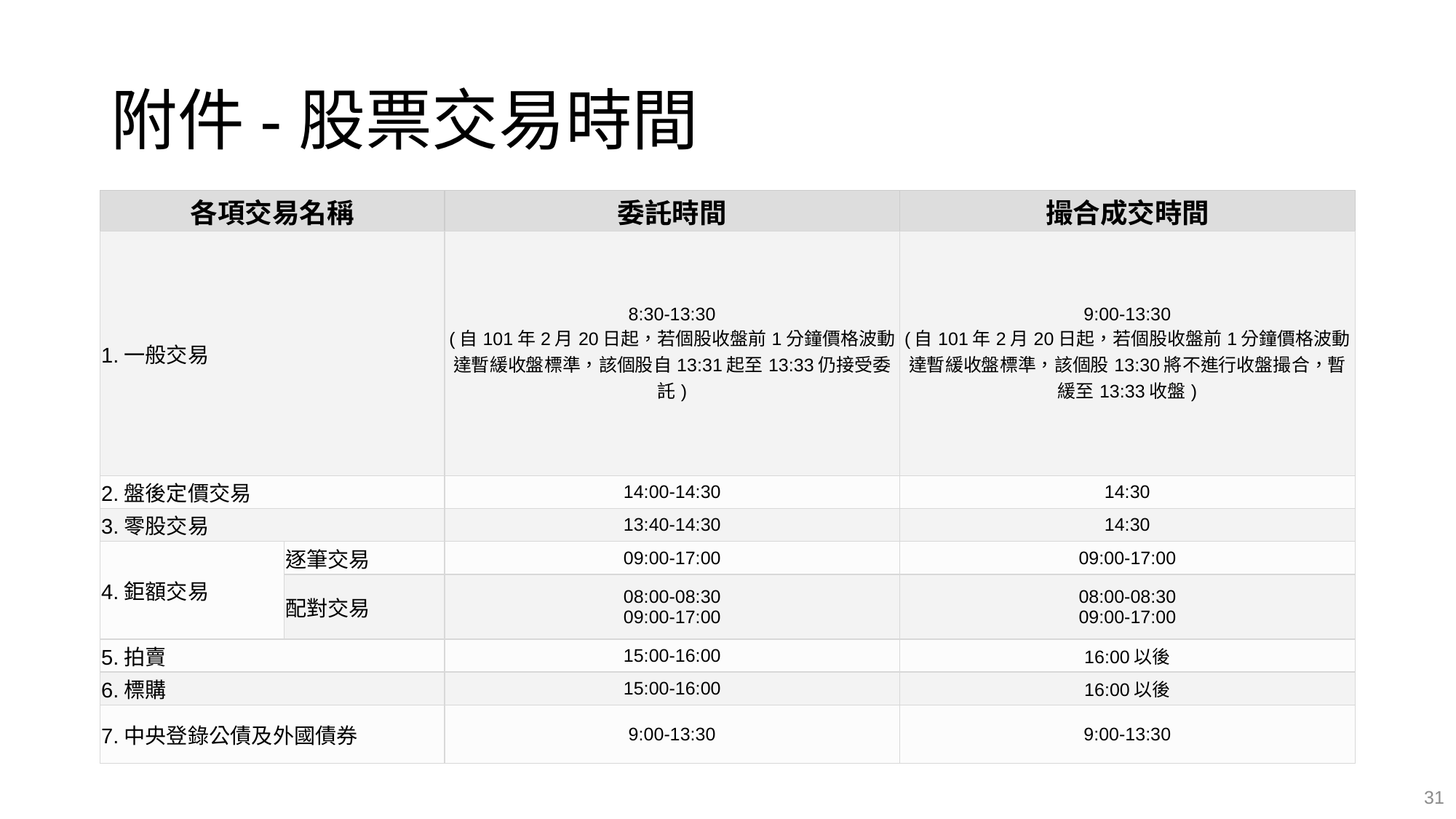

# 附件-股票交易時間
| 各項交易名稱 |  | 委託時間 | 撮合成交時間 |
| --- | --- | --- | --- |
| 1.一般交易 |  | 8:30-13:30 (自101年2月20日起，若個股收盤前1分鐘價格波動達暫緩收盤標準，該個股自13:31起至13:33仍接受委託) | 9:00-13:30 (自101年2月20日起，若個股收盤前1分鐘價格波動達暫緩收盤標準，該個股13:30將不進行收盤撮合，暫緩至13:33收盤) |
| 2.盤後定價交易 |  | 14:00-14:30 | 14:30 |
| 3.零股交易 |  | 13:40-14:30 | 14:30 |
| 4.鉅額交易 | 逐筆交易 | 09:00-17:00 | 09:00-17:00 |
|  | 配對交易 | 08:00-08:30 09:00-17:00 | 08:00-08:30 09:00-17:00 |
| 5.拍賣 |  | 15:00-16:00 | 16:00以後 |
| 6.標購 |  | 15:00-16:00 | 16:00以後 |
| 7.中央登錄公債及外國債券 |  | 9:00-13:30 | 9:00-13:30 |
31